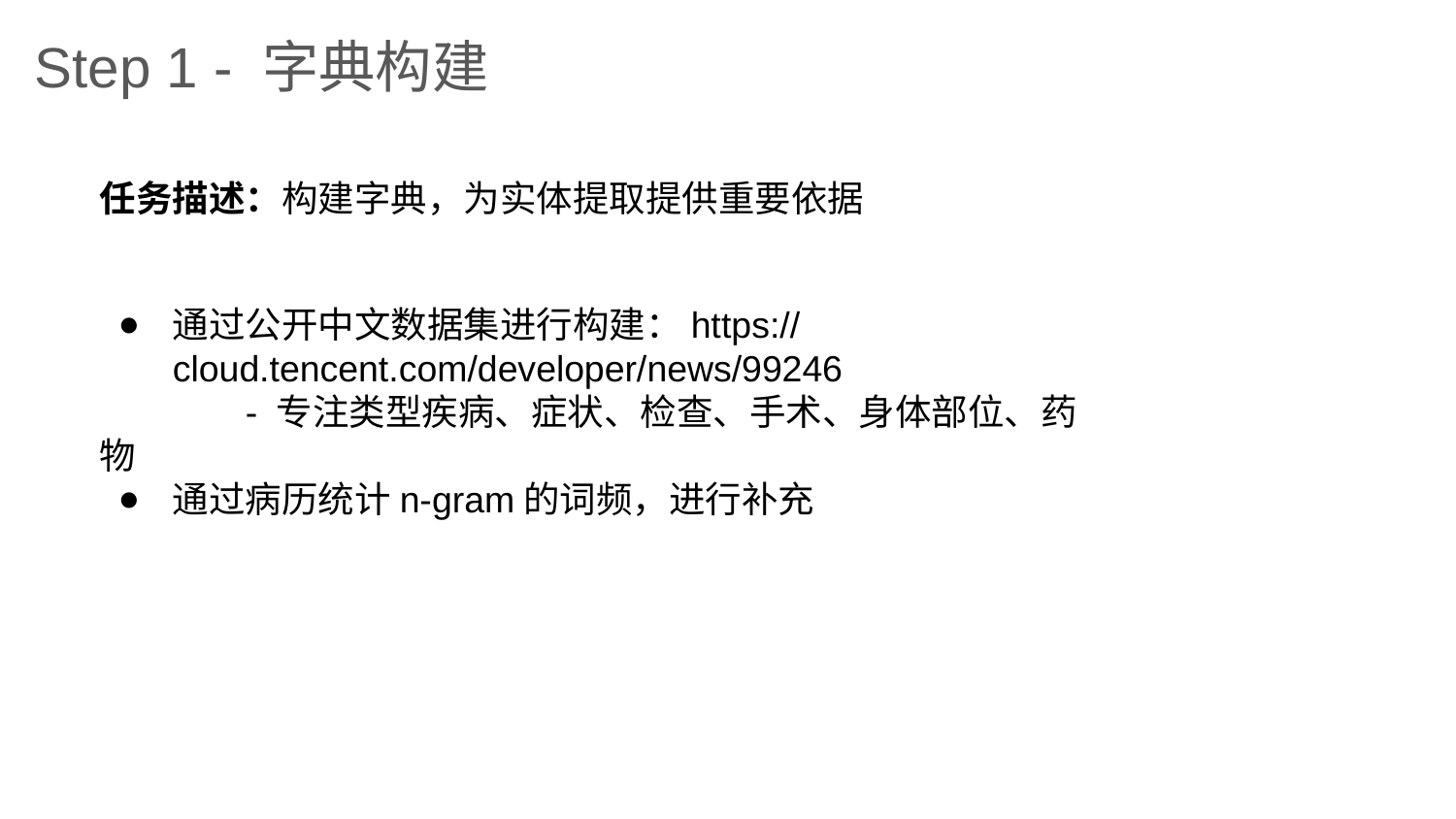

Step 1 - 字典构建
任务描述：构建字典，为实体提取提供重要依据
通过公开中文数据集进行构建：https://cloud.tencent.com/developer/news/99246
	- 专注类型疾病、症状、检查、手术、身体部位、药物
通过病历统计n-gram的词频，进行补充